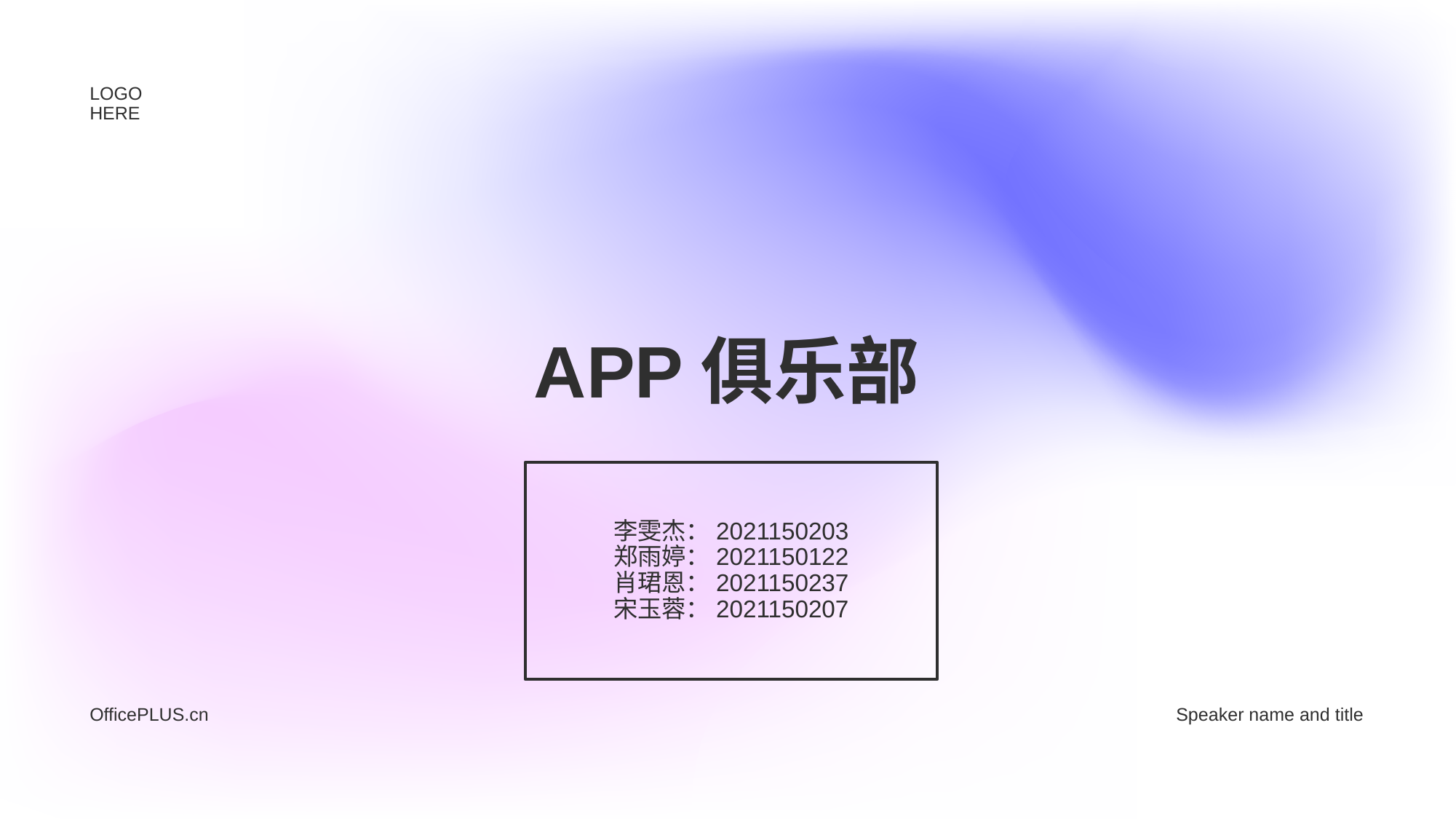

LOGO HERE
# APP俱乐部
李雯杰：2021150203
郑雨婷：2021150122
肖珺恩：2021150237
宋玉蓉：2021150207
OfficePLUS.cn
Speaker name and title